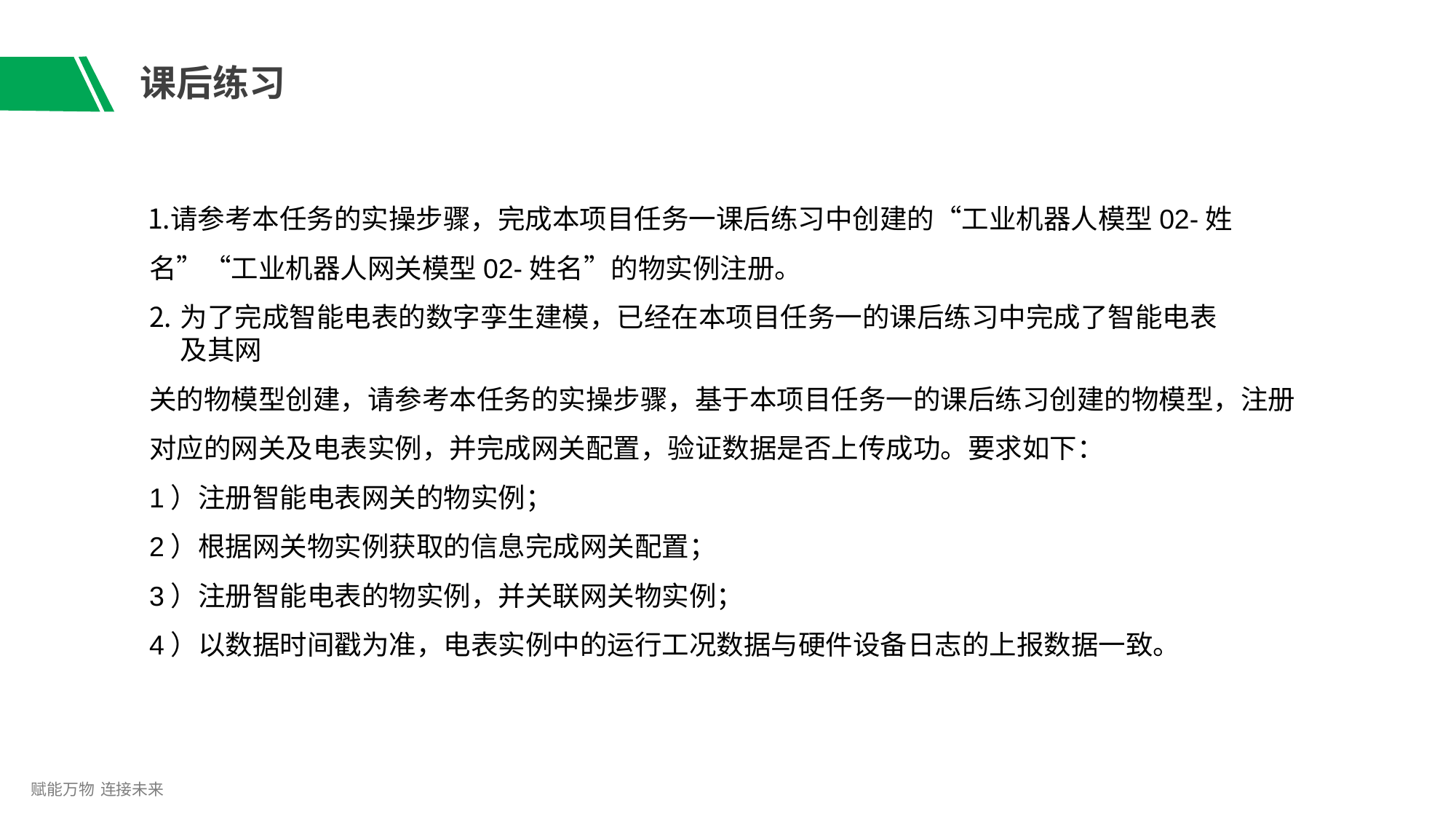

# 课后练习
请参考本任务的实操步骤，完成本项目任务一课后练习中创建的“工业机器人模型02-姓 名”“工业机器人网关模型02-姓名”的物实例注册。
为了完成智能电表的数字孪生建模，已经在本项目任务一的课后练习中完成了智能电表及其网
关的物模型创建，请参考本任务的实操步骤，基于本项目任务一的课后练习创建的物模型，注册 对应的网关及电表实例，并完成网关配置，验证数据是否上传成功。要求如下：
1）注册智能电表网关的物实例；
2）根据网关物实例获取的信息完成网关配置；
3）注册智能电表的物实例，并关联网关物实例；
4）以数据时间戳为准，电表实例中的运行工况数据与硬件设备日志的上报数据一致。
赋能万物 连接未来